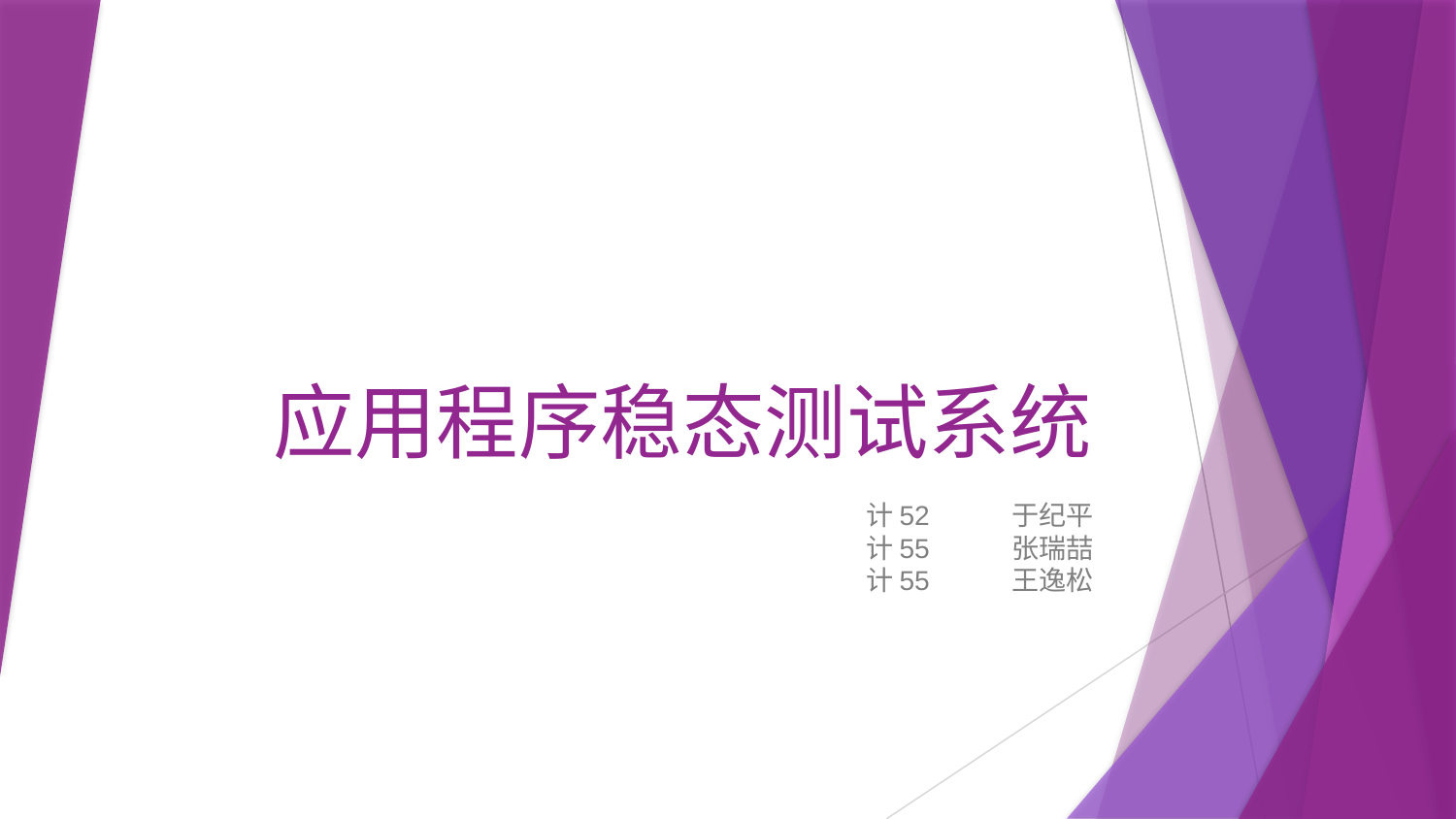

# 应用程序稳态测试系统
计52	于纪平
计55	张瑞喆
计55	王逸松